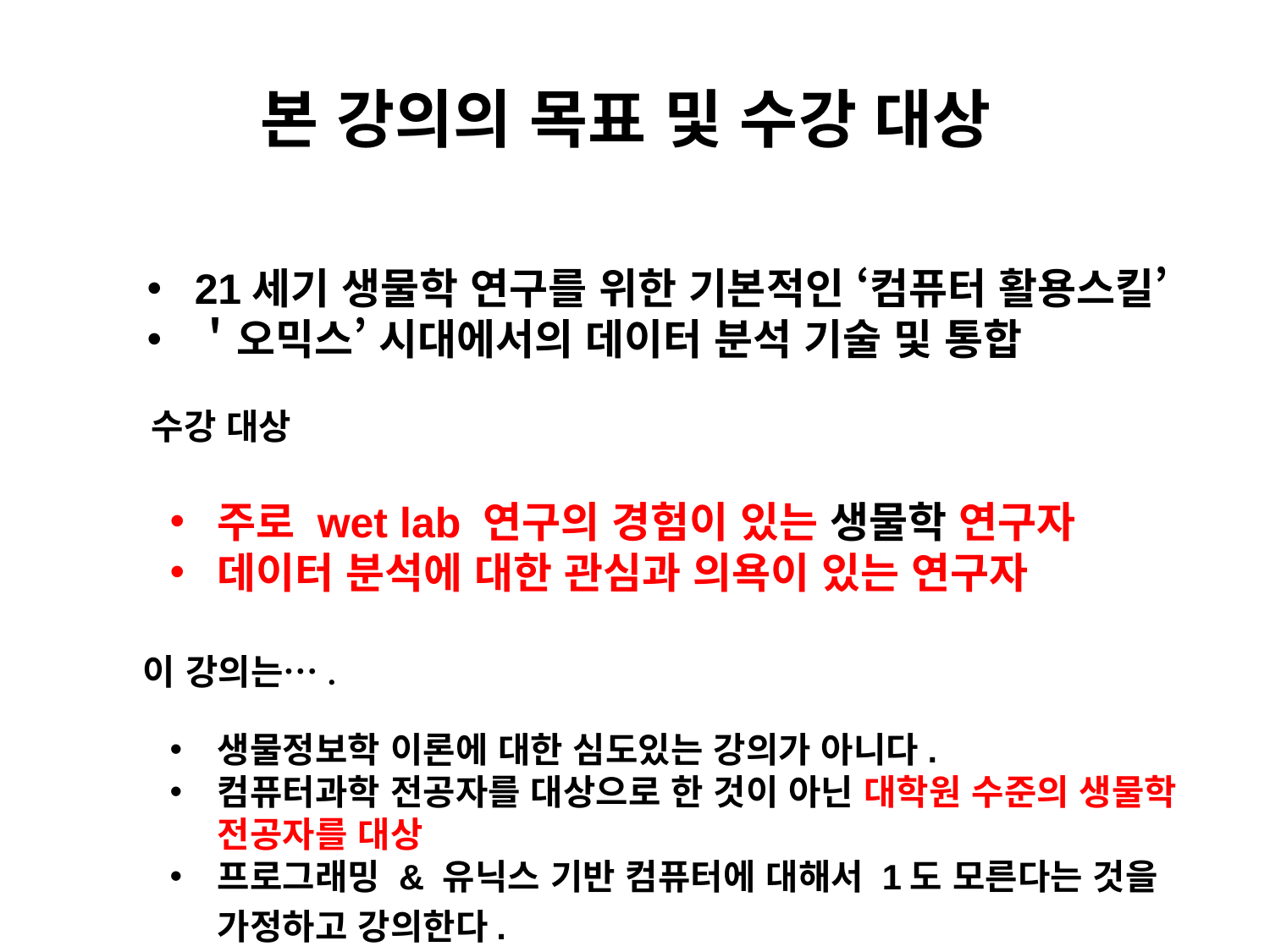

# 본 강의의 목표 및 수강 대상
21세기 생물학 연구를 위한 기본적인 ‘컴퓨터 활용스킬’
＇오믹스’ 시대에서의 데이터 분석 기술 및 통합

수강 대상
주로 wet lab 연구의 경험이 있는 생물학 연구자
데이터 분석에 대한 관심과 의욕이 있는 연구자

이 강의는….
생물정보학 이론에 대한 심도있는 강의가 아니다.
컴퓨터과학 전공자를 대상으로 한 것이 아닌 대학원 수준의 생물학 전공자를 대상
프로그래밍 & 유닉스 기반 컴퓨터에 대해서 1도 모른다는 것을 가정하고 강의한다.